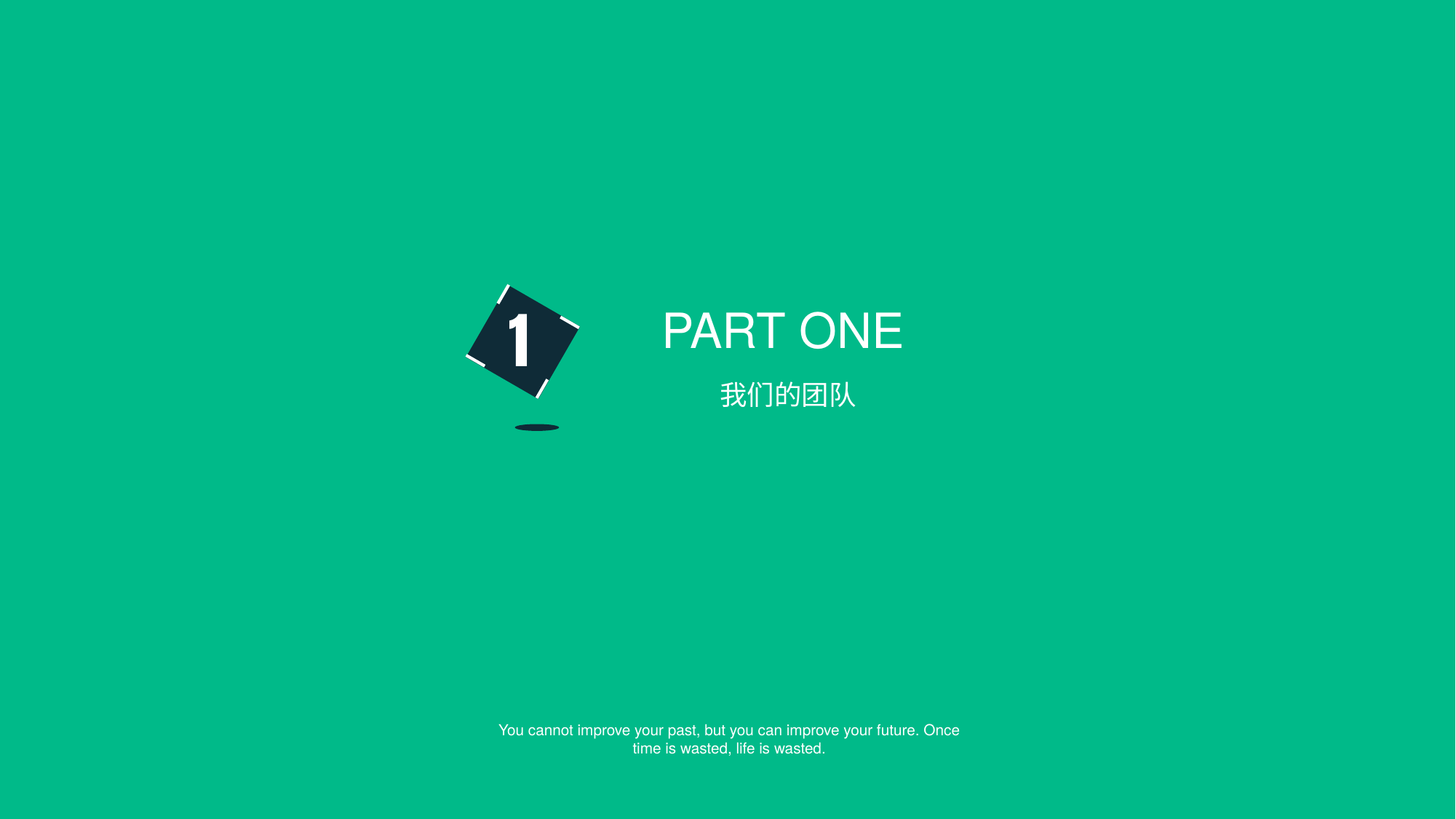

PART ONE

1

我们的团队

You cannot improve your past, but you can improve your future. Once time is wasted, life is wasted.